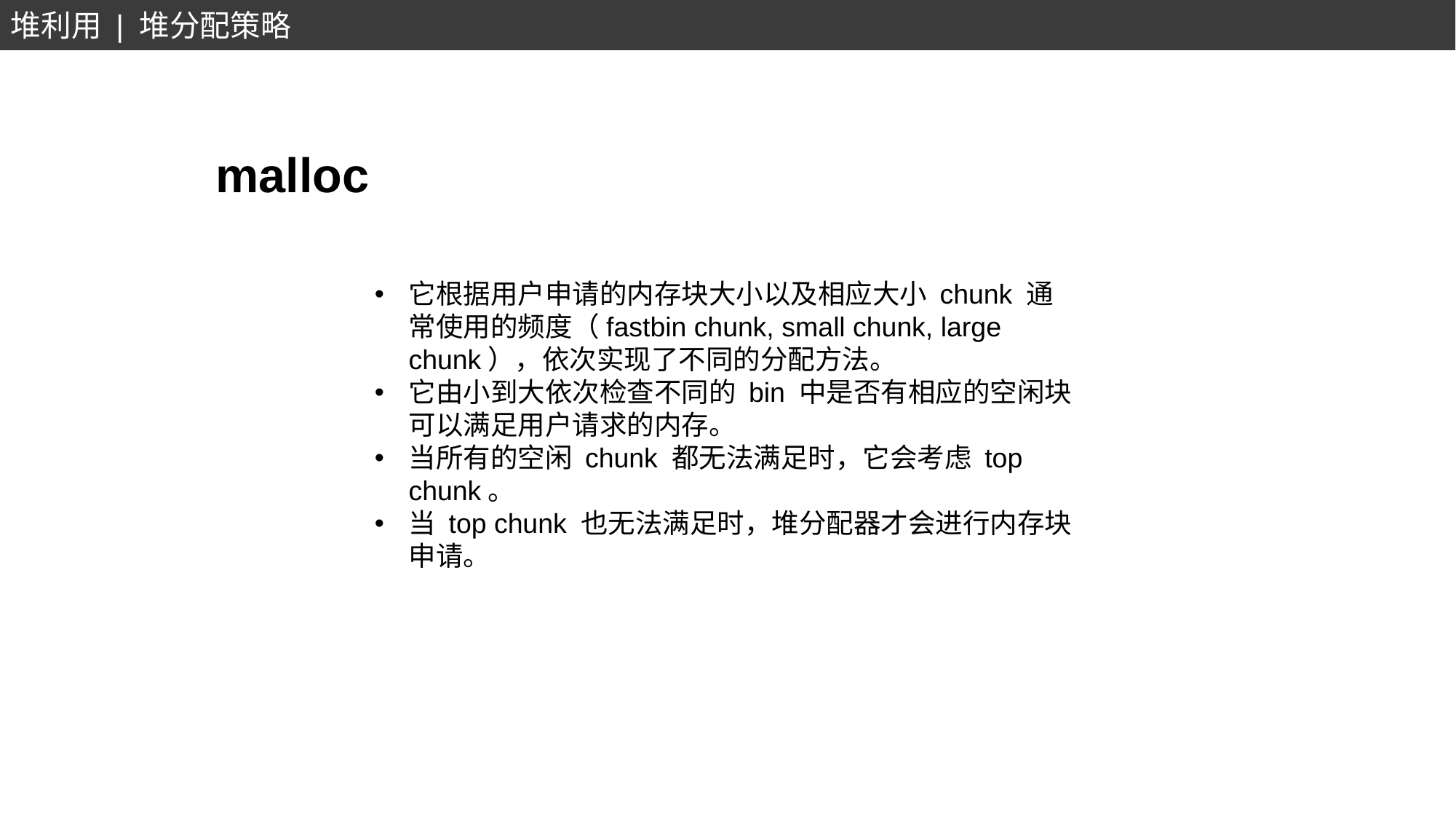

堆利用 | 堆分配策略
malloc
它根据用户申请的内存块大小以及相应大小 chunk 通常使用的频度（fastbin chunk, small chunk, large chunk），依次实现了不同的分配方法。
它由小到大依次检查不同的 bin 中是否有相应的空闲块可以满足用户请求的内存。
当所有的空闲 chunk 都无法满足时，它会考虑 top chunk。
当 top chunk 也无法满足时，堆分配器才会进行内存块申请。